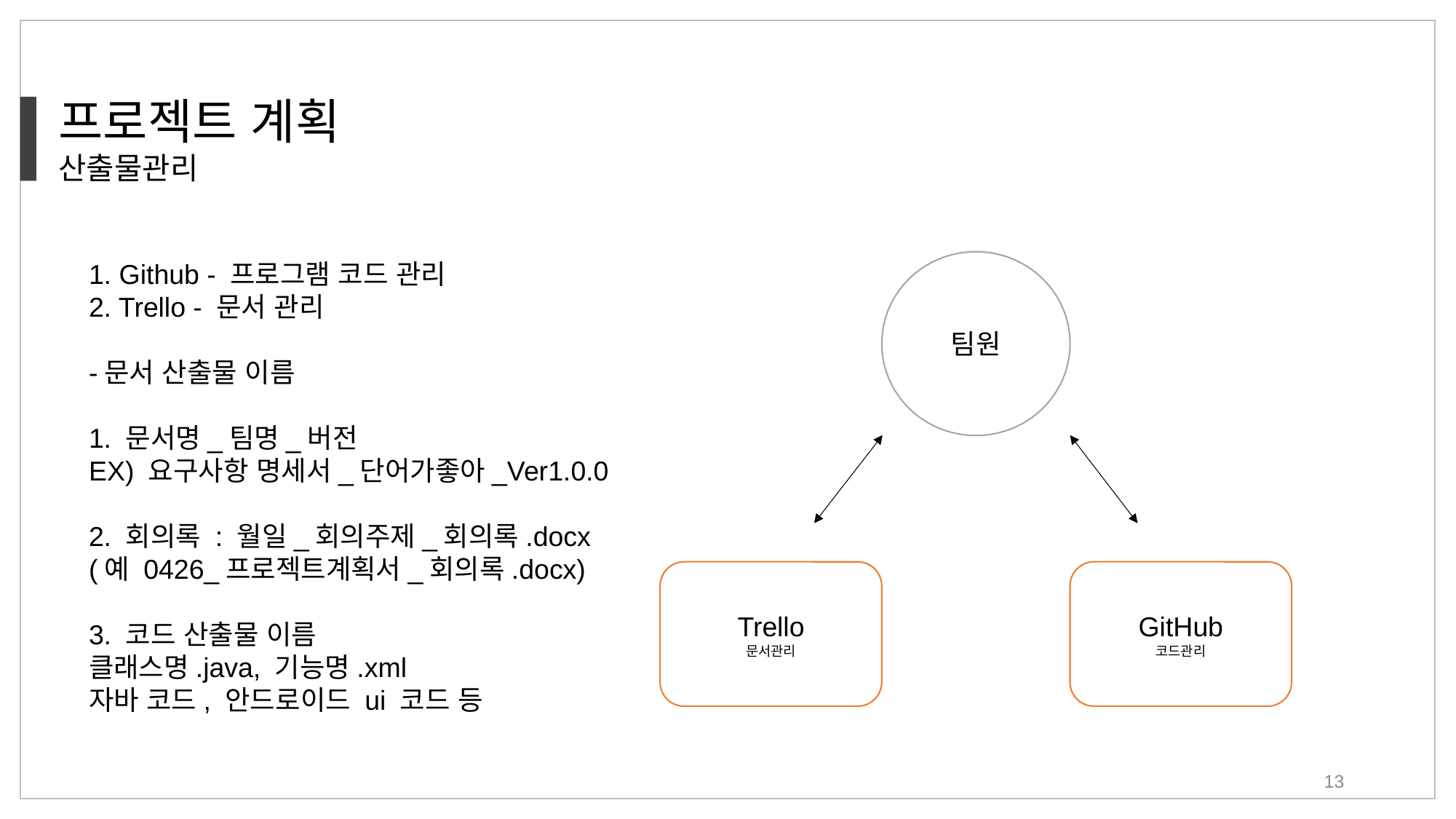

프로젝트 계획
산출물관리

1. Github - 프로그램 코드 관리
2. Trello - 문서 관리

-문서 산출물 이름

1. 문서명_팀명_버전
EX) 요구사항 명세서_단어가좋아_Ver1.0.0

2. 회의록 : 월일_회의주제_회의록.docx
(예 0426_프로젝트계획서_회의록.docx)

3. 코드 산출물 이름
클래스명.java, 기능명.xml
자바 코드, 안드로이드 ui 코드 등

팀원
Trello
문서관리
GitHub
코드관리

13